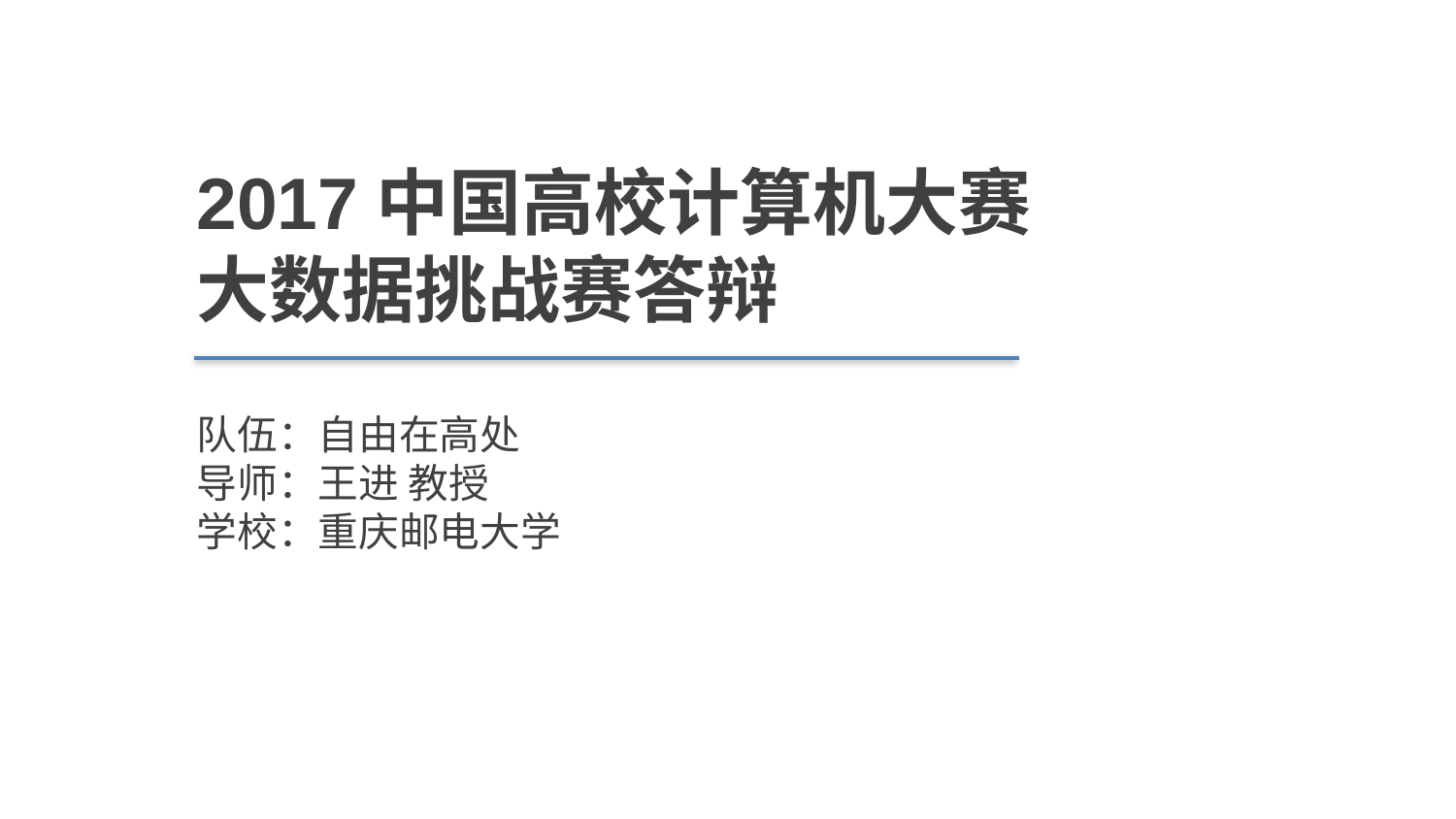

2017中国高校计算机大赛
大数据挑战赛答辩
队伍：自由在高处
导师：王进 教授
学校：重庆邮电大学